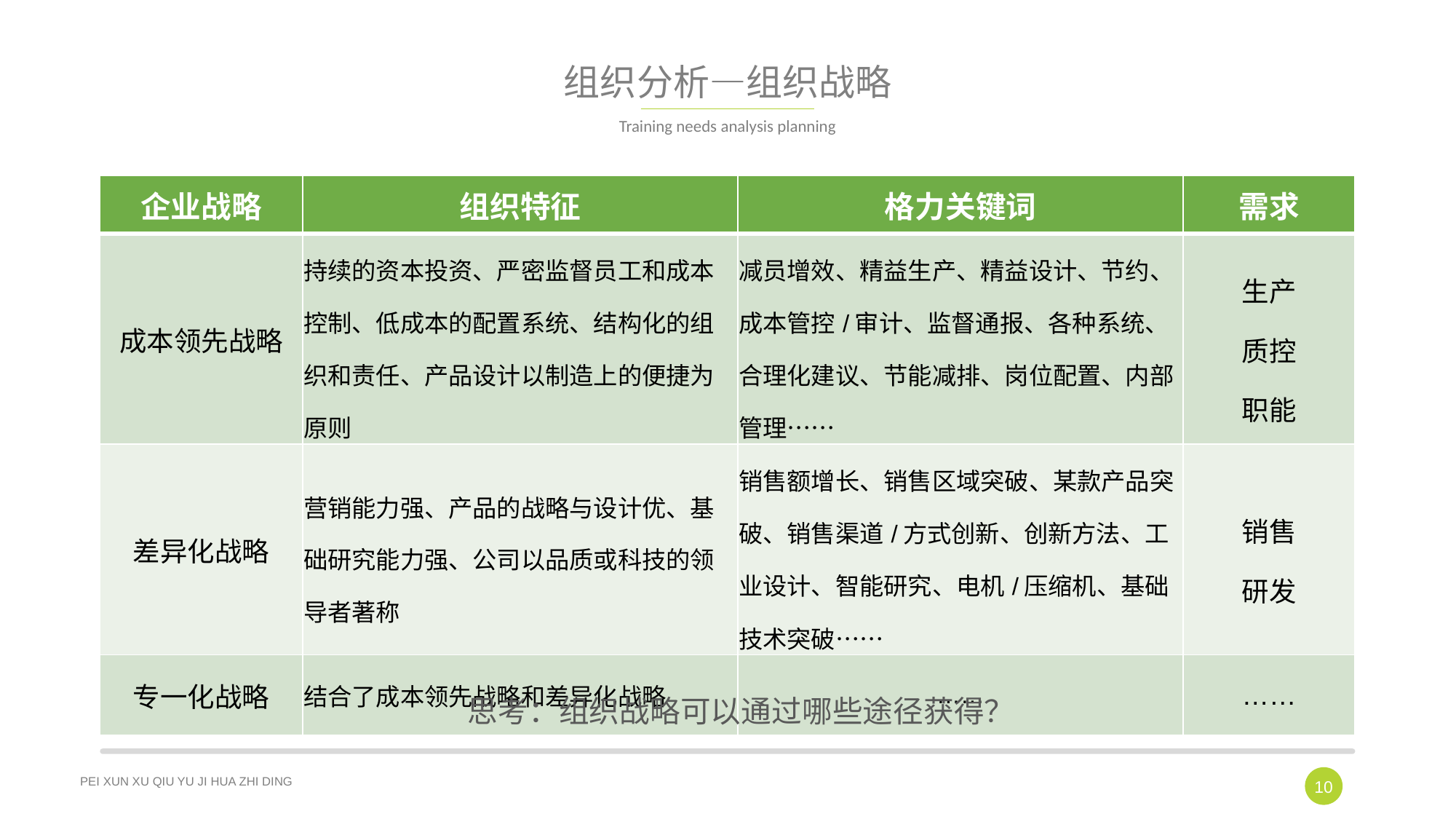

# 组织分析—组织战略
Training needs analysis planning
| 企业战略 | 组织特征 | 格力关键词 | 需求 |
| --- | --- | --- | --- |
| 成本领先战略 | 持续的资本投资、严密监督员工和成本控制、低成本的配置系统、结构化的组织和责任、产品设计以制造上的便捷为原则 | 减员增效、精益生产、精益设计、节约、成本管控/审计、监督通报、各种系统、合理化建议、节能减排、岗位配置、内部管理…… | 生产 质控 职能 |
| 差异化战略 | 营销能力强、产品的战略与设计优、基础研究能力强、公司以品质或科技的领导者著称 | 销售额增长、销售区域突破、某款产品突破、销售渠道/方式创新、创新方法、工业设计、智能研究、电机/压缩机、基础技术突破…… | 销售 研发 |
| 专一化战略 | 结合了成本领先战略和差异化战略 | …… | …… |
思考：组织战略可以通过哪些途径获得？